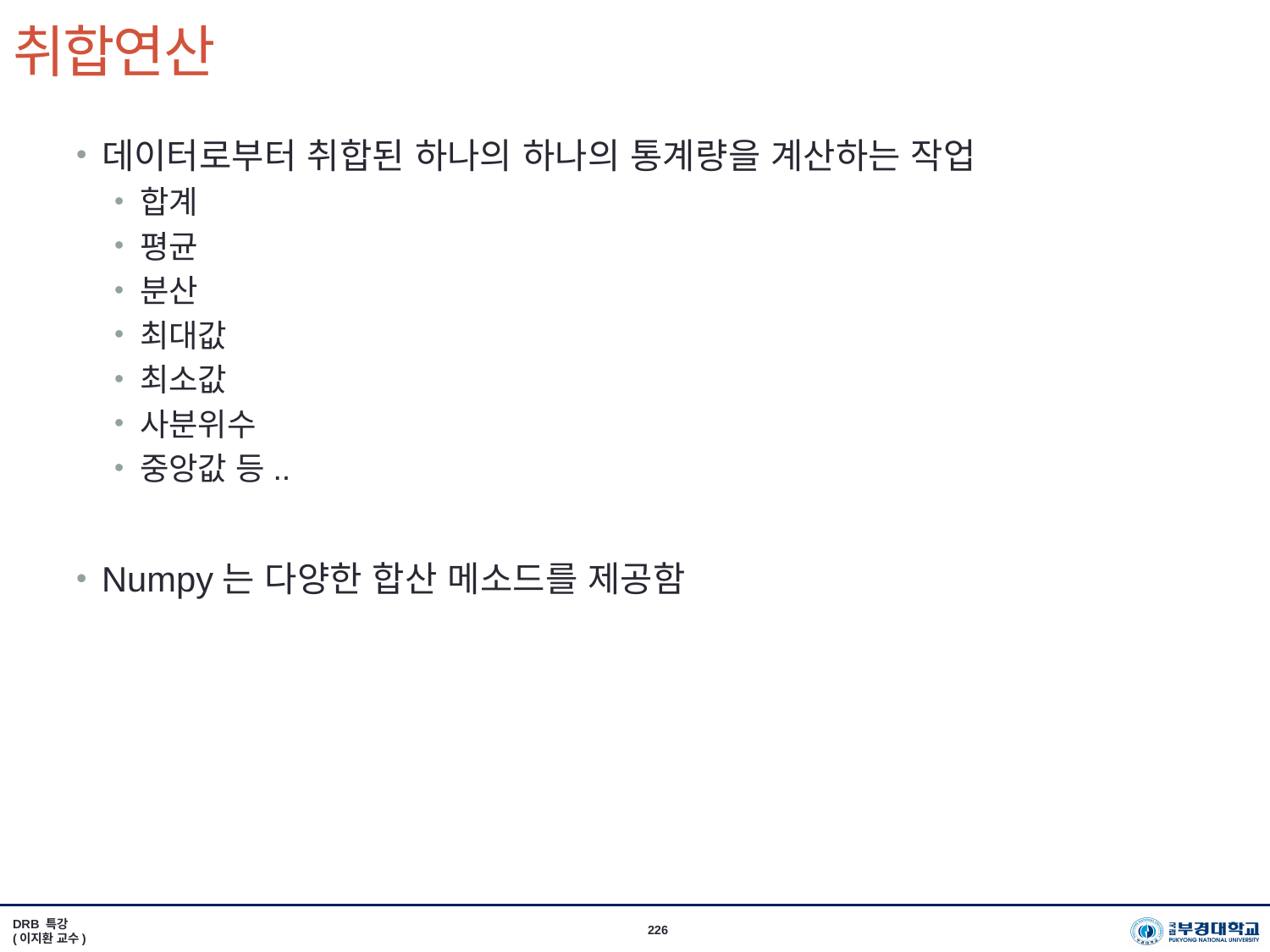

# 취합연산
데이터로부터 취합된 하나의 하나의 통계량을 계산하는 작업
합계
평균
분산
최대값
최소값
사분위수
중앙값 등..

Numpy는 다양한 합산 메소드를 제공함
DRB 특강
(이지환 교수)